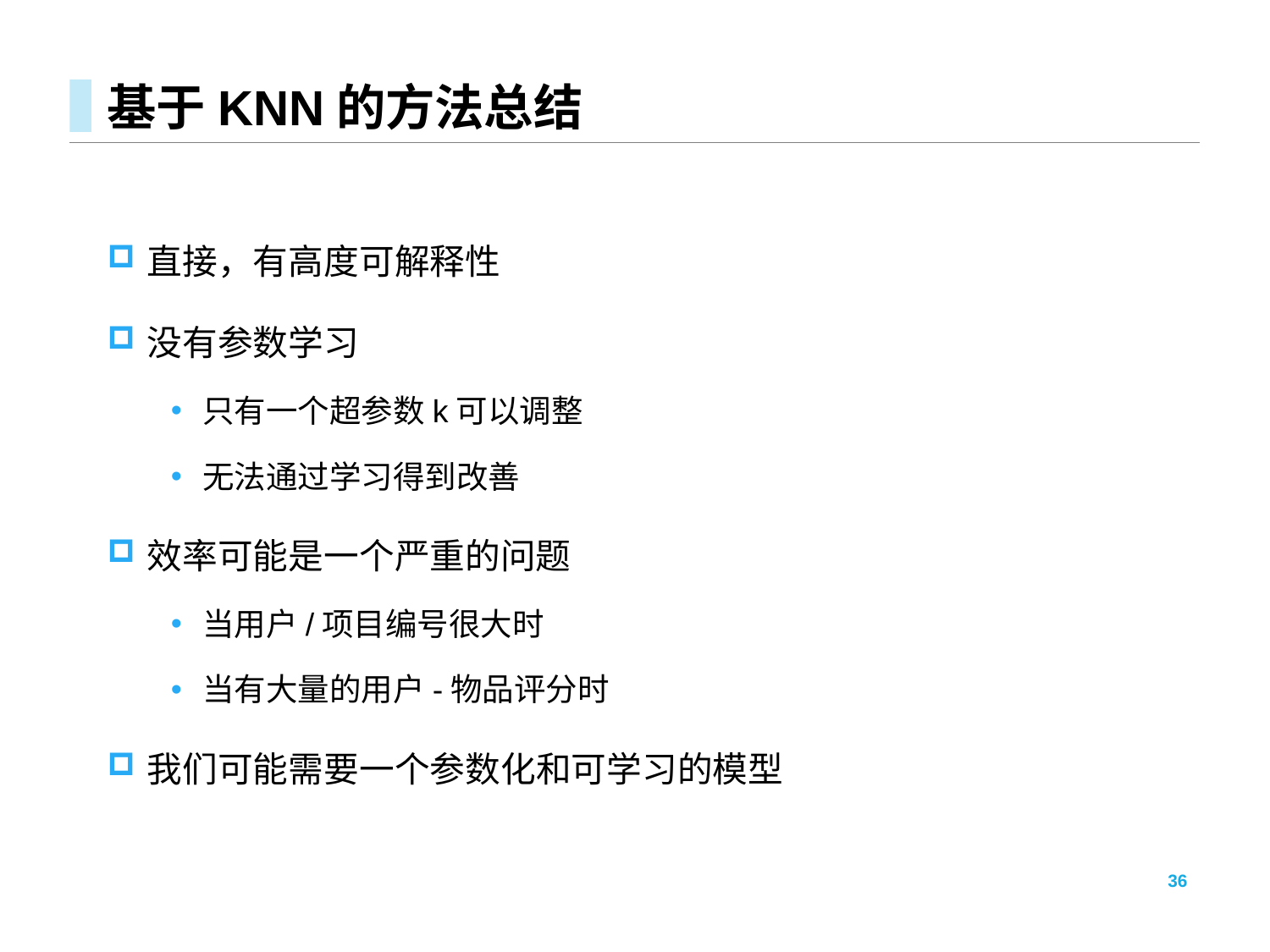

# 基于KNN的方法总结
直接，有高度可解释性
没有参数学习
只有一个超参数k可以调整
无法通过学习得到改善
效率可能是一个严重的问题
当用户/项目编号很大时
当有大量的用户-物品评分时
我们可能需要一个参数化和可学习的模型
36